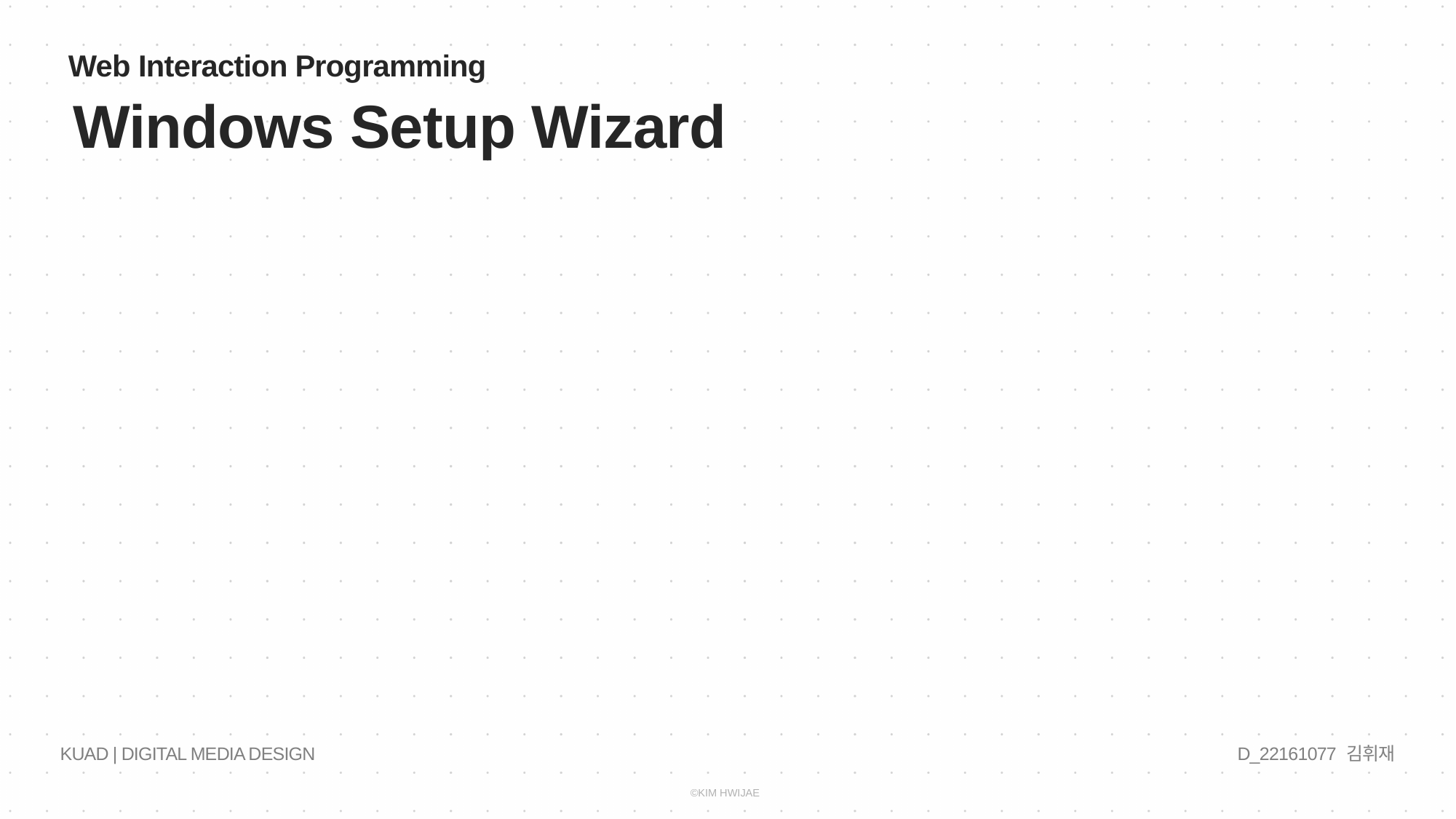

Windows Setup Wizard
D_22161077 김휘재
KUAD | DIGITAL MEDIA DESIGN